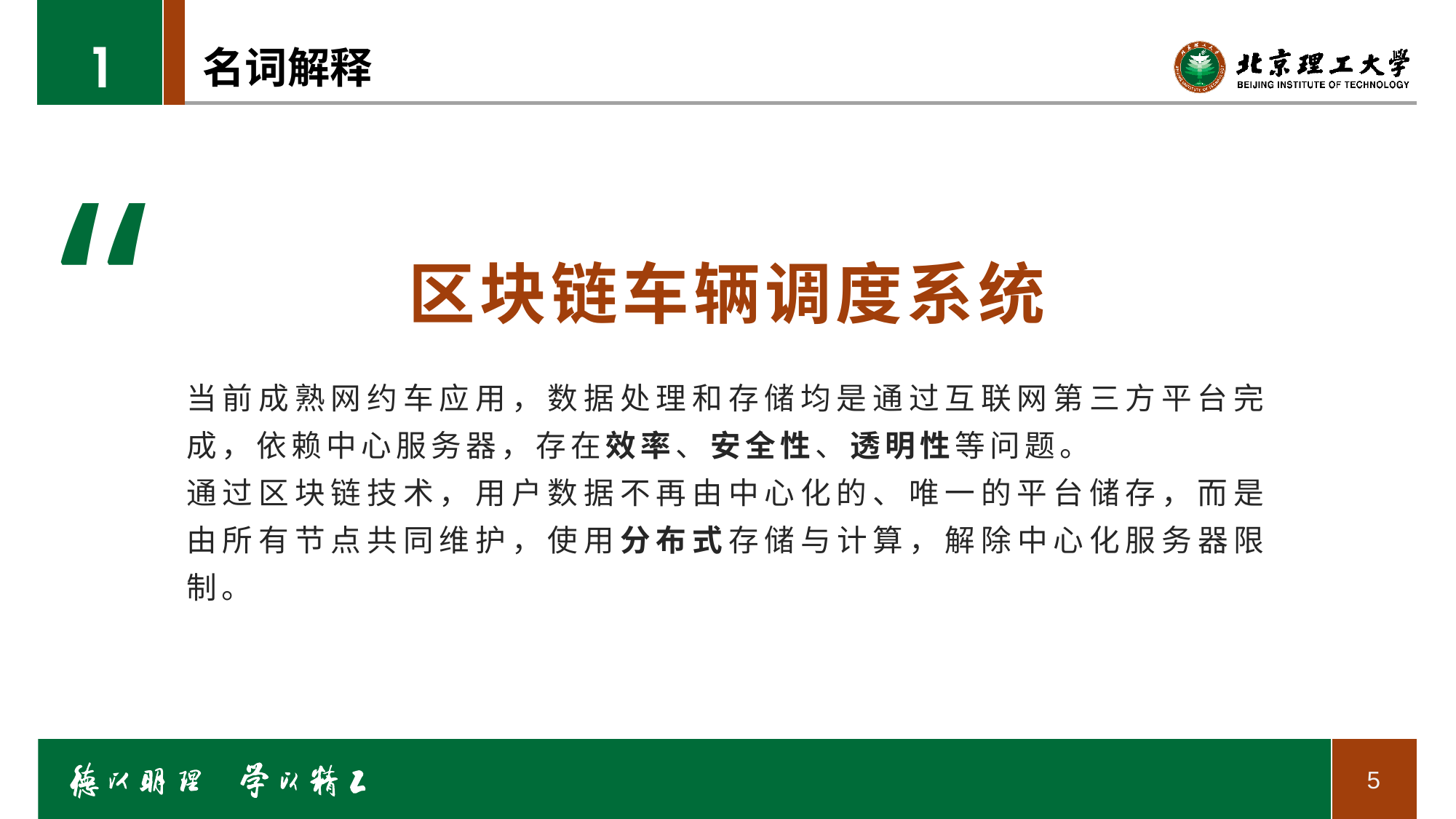

1
# 名词解释
“

区块链车辆调度系统
当前成熟网约车应用，数据处理和存储均是通过互联网第三方平台完成，依赖中心服务器，存在效率、安全性、透明性等问题。
通过区块链技术，用户数据不再由中心化的、唯一的平台储存，而是由所有节点共同维护，使用分布式存储与计算，解除中心化服务器限制。